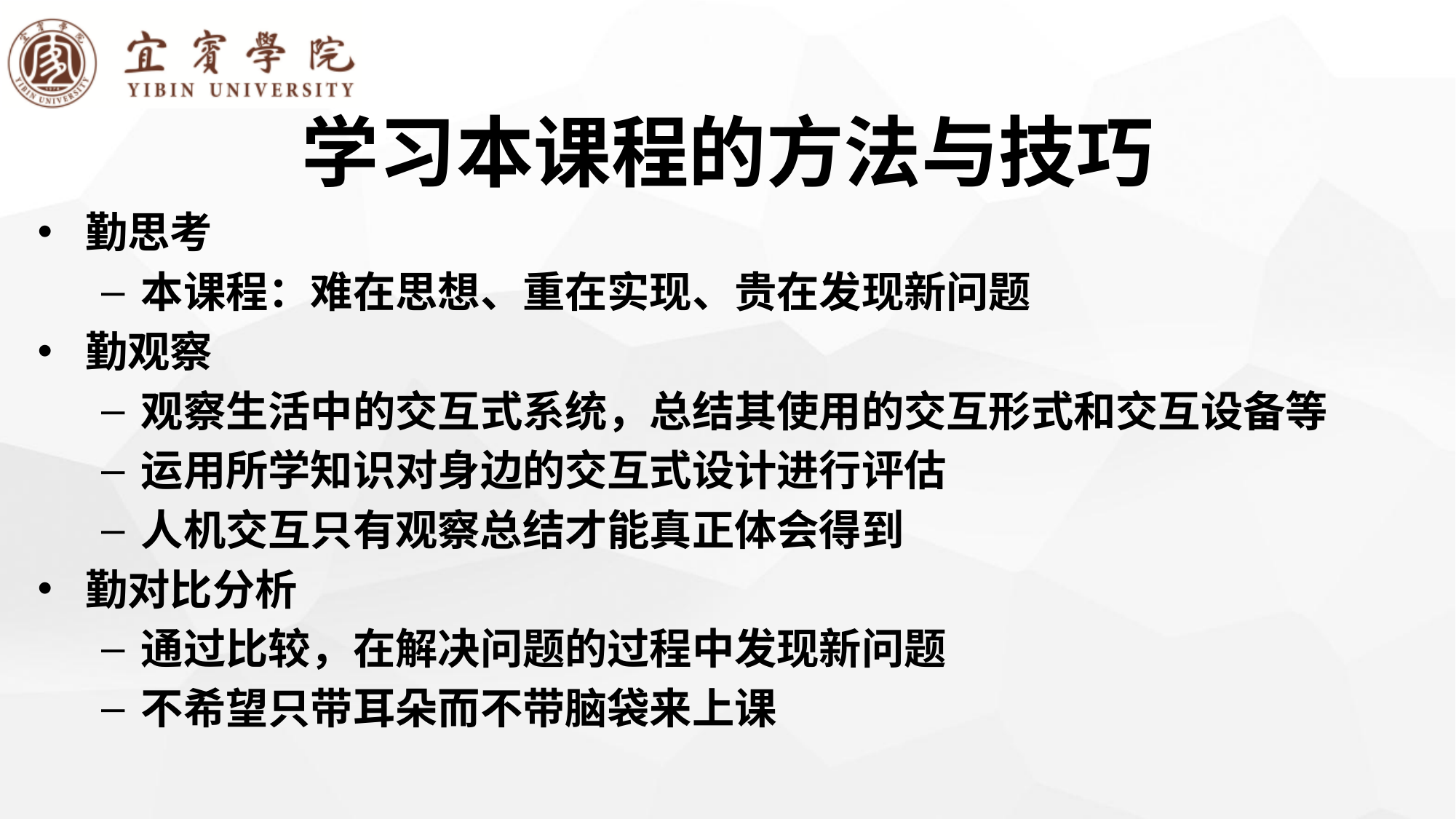

# 学习本课程的方法与技巧
勤思考
本课程：难在思想、重在实现、贵在发现新问题
勤观察
观察生活中的交互式系统，总结其使用的交互形式和交互设备等
运用所学知识对身边的交互式设计进行评估
人机交互只有观察总结才能真正体会得到
勤对比分析
通过比较，在解决问题的过程中发现新问题
不希望只带耳朵而不带脑袋来上课